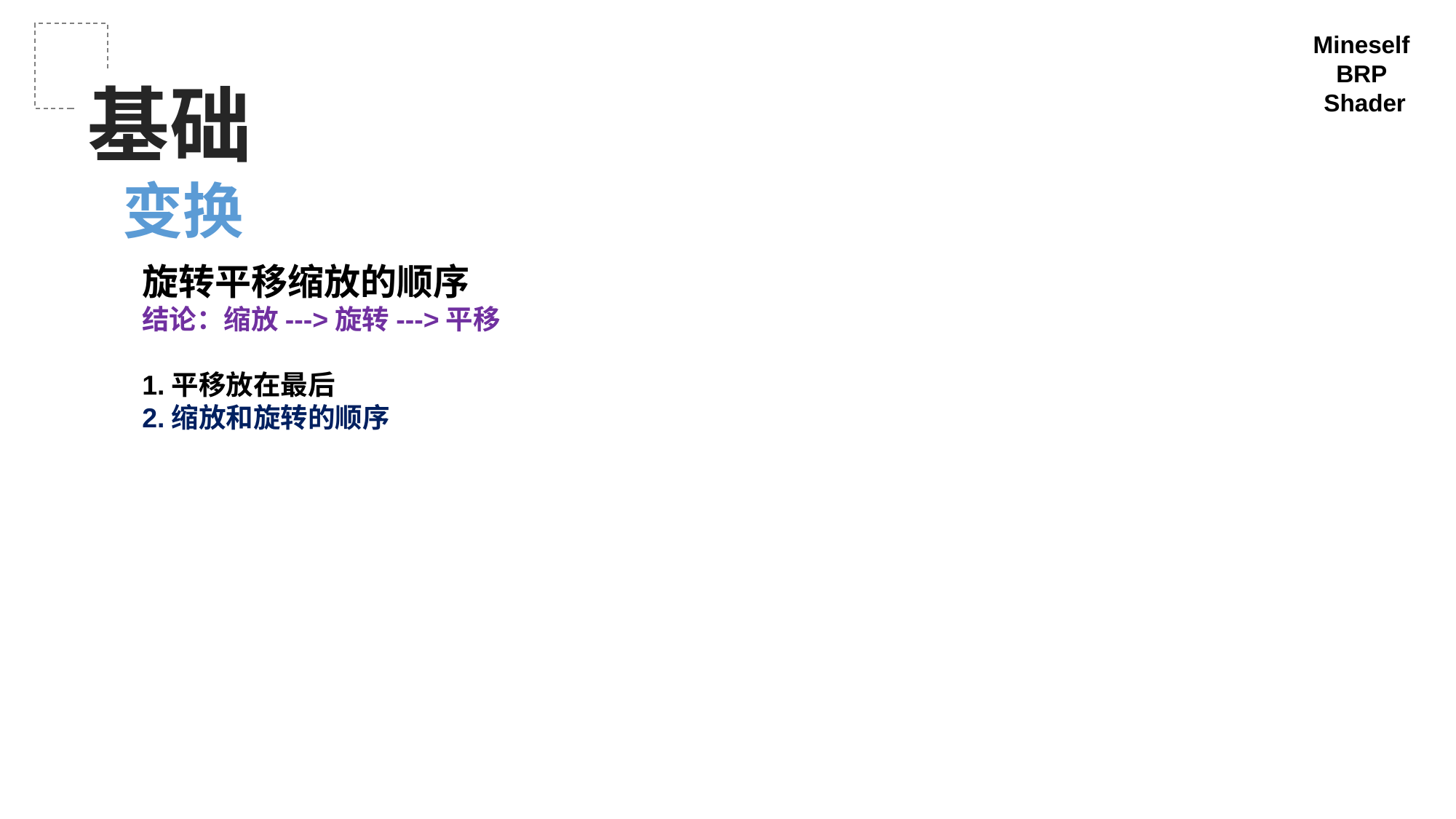

Mineself
BRP
Shader

基础
变换
旋转平移缩放的顺序
结论：缩放--->旋转--->平移

1.平移放在最后
2.缩放和旋转的顺序